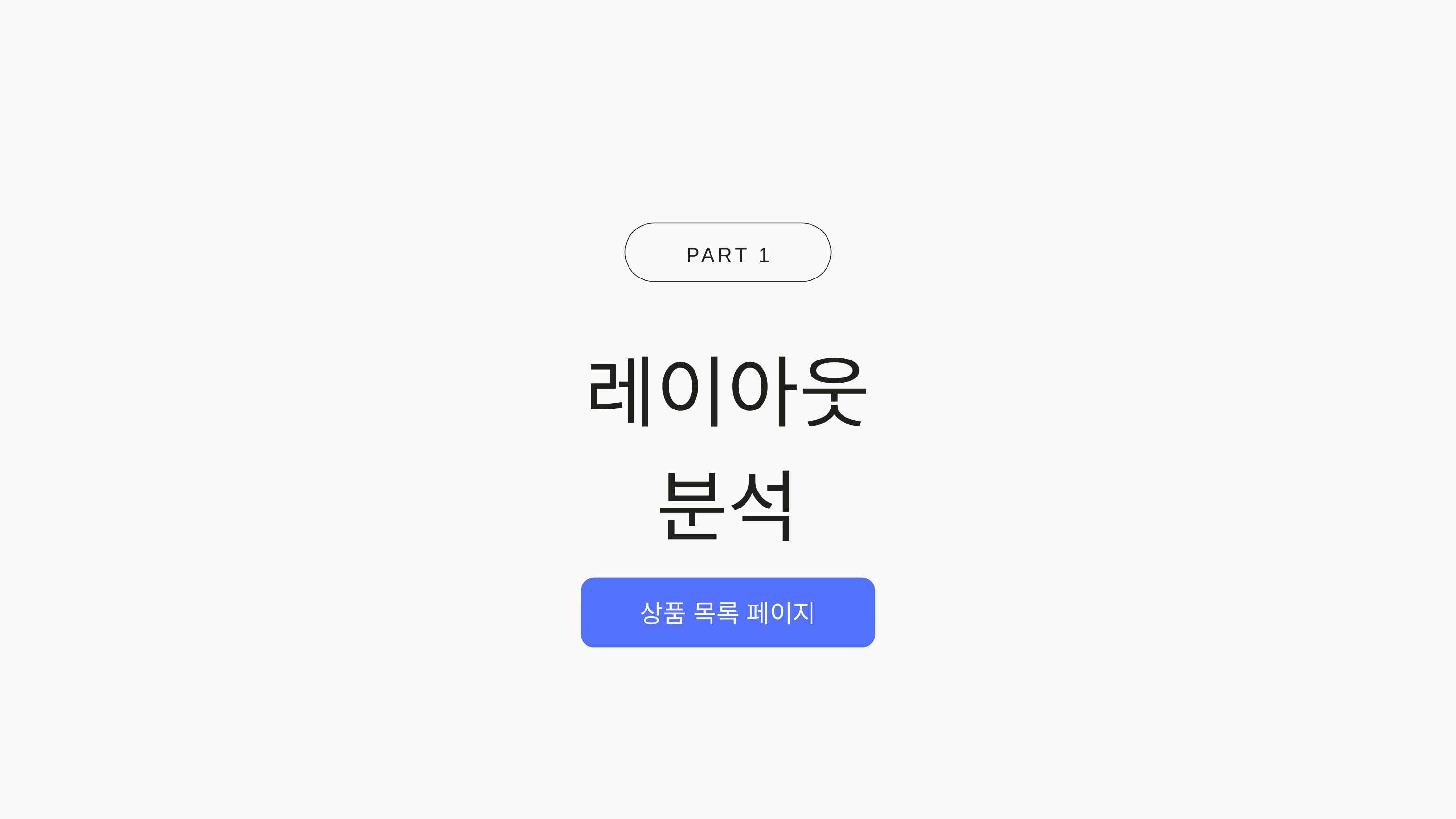

PART 1
레이아웃 분석
상품 목록 페이지